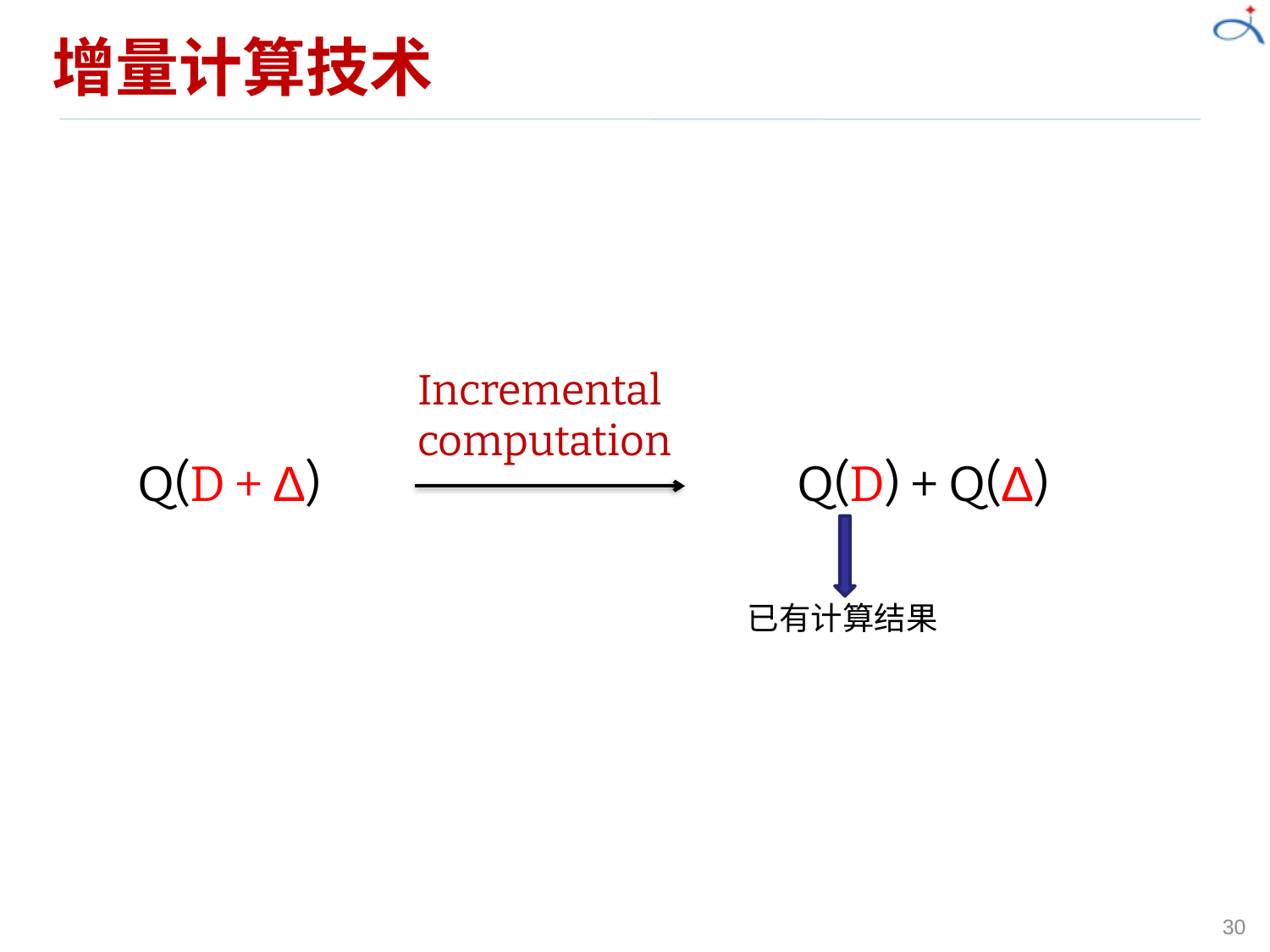

# 增量计算技术
Incremental computation
Q(D + Δ)
Q(D) + Q(Δ)

已有计算结果
30